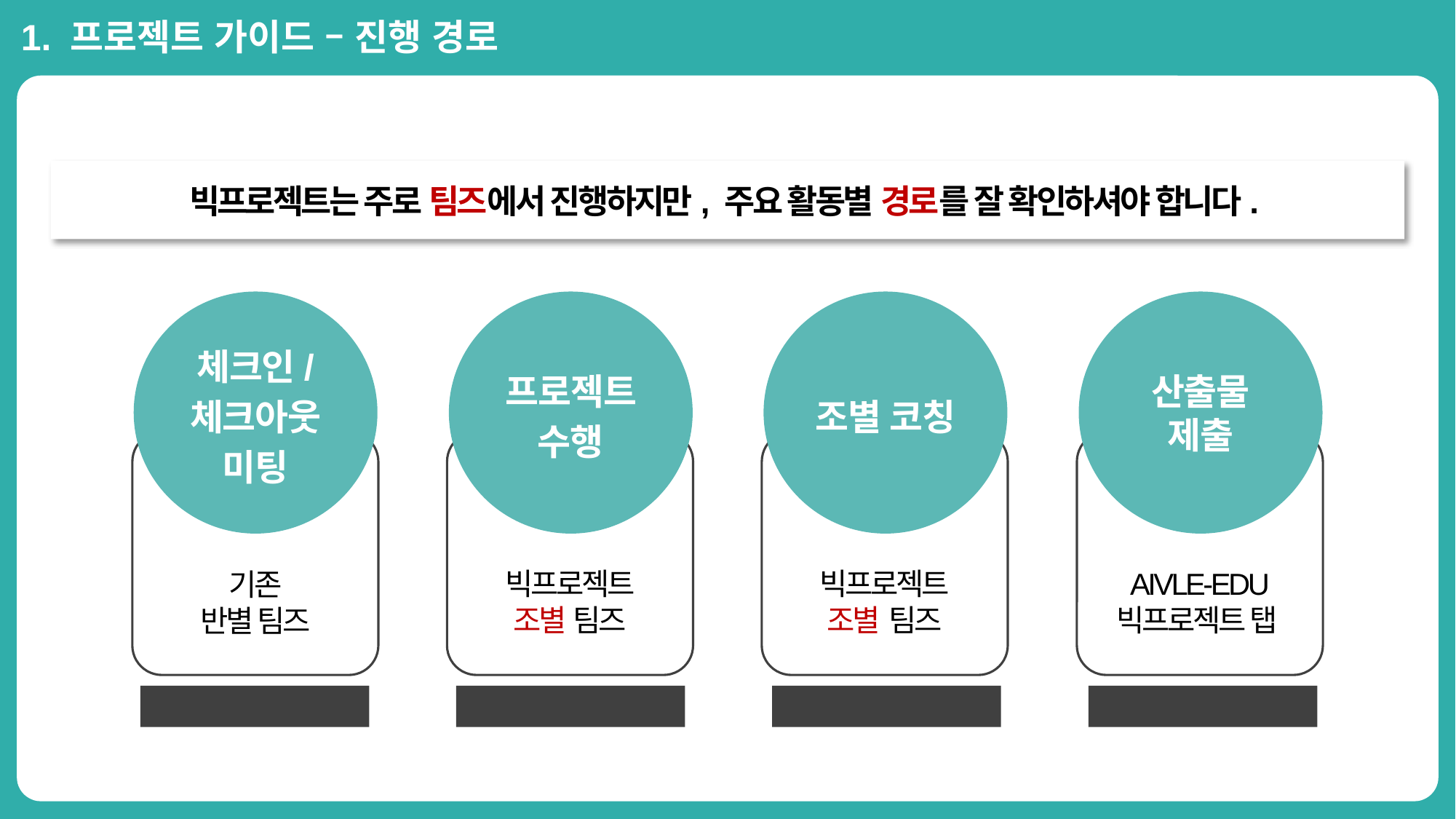

1. 프로젝트 가이드 – 진행 경로

빅프로젝트는 주로 팀즈에서 진행하지만, 주요 활동별 경로를 잘 확인하셔야 합니다.
체크인/
체크아웃
미팅
프로젝트 수행
조별 코칭
산출물
제출

빅프로젝트
조별 팀즈
빅프로젝트
조별 팀즈
AIVLE-EDU
빅프로젝트 탭
기존
반별 팀즈
에이블 매니저 진행
에이블러 진행
코치 진행
에이블러 진행